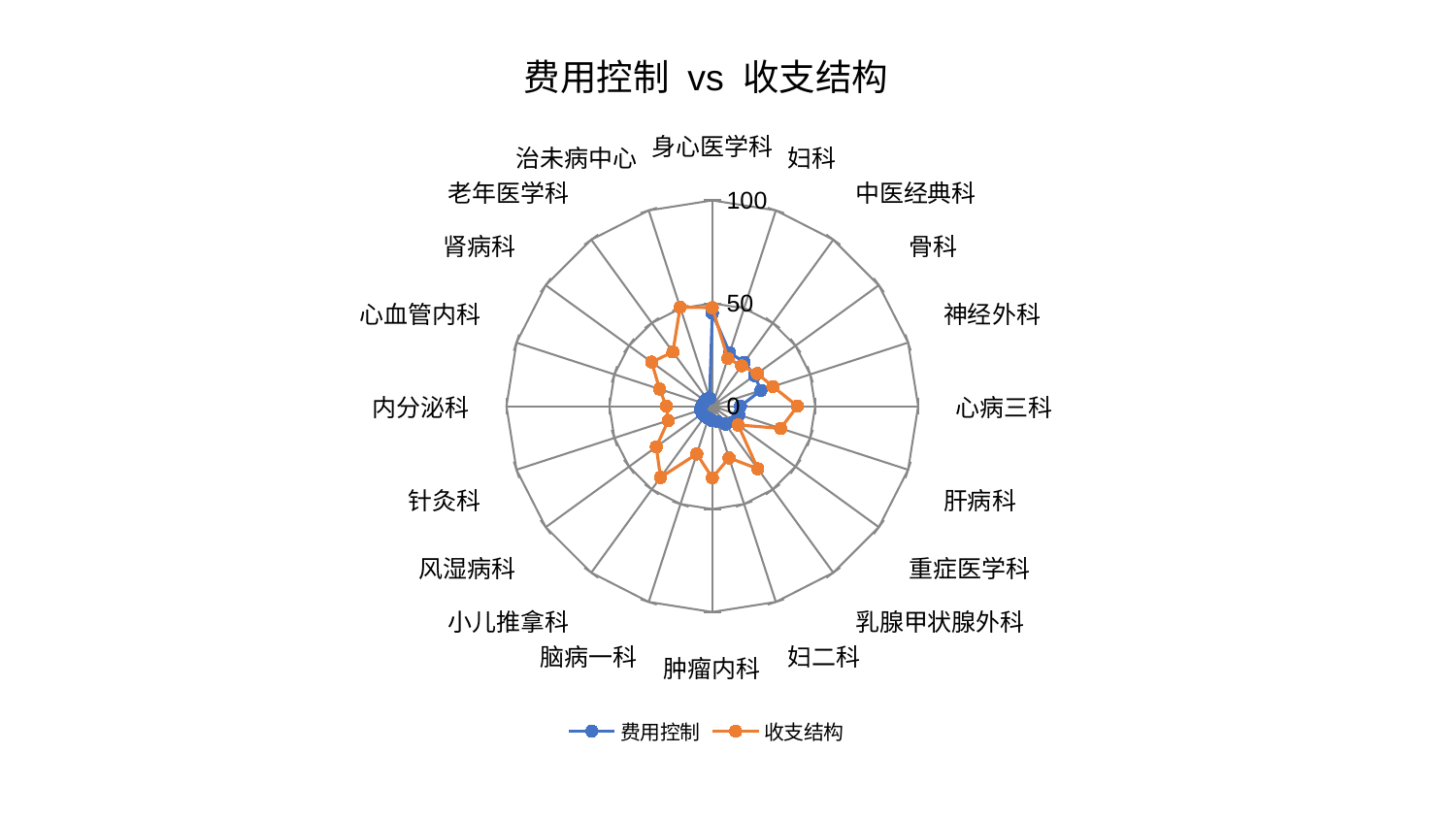

### Chart: 费用控制 vs 收支结构

| Category | 费用控制 | 收支结构 |
|---|---|---|
| 身心医学科 | 45.17629761421839 | 47.87917690923511 |
| 妇科 | 27.34434328679543 | 24.449070753157823 |
| 中医经典科 | 26.408670884189004 | 24.241955909133242 |
| 骨科 | 25.376960121205887 | 27.023724743748357 |
| 神经外科 | 24.83476614312212 | 30.96371766322017 |
| 心病三科 | 13.67336197035811 | 41.392402751906396 |
| 肝病科 | 13.573615917954216 | 34.905624244944654 |
| 重症医学科 | 12.8677991662287 | 15.52044989753823 |
| 乳腺甲状腺外科 | 10.805262853481763 | 37.63708289004993 |
| 妇二科 | 7.813692595024088 | 26.425743156740552 |
| 肿瘤内科 | 7.0141751322015855 | 34.80379980187155 |
| 脑病一科 | 6.205825193457 | 24.400363739644717 |
| 小儿推拿科 | 6.151098068702409 | 42.774581651097016 |
| 风湿病科 | 6.097835619524662 | 33.63689638890719 |
| 针灸科 | 6.068621555145905 | 22.465869482813225 |
| 内分泌科 | 5.143312197418549 | 22.374983543536317 |
| 心血管内科 | 4.575179573503635 | 26.90962239651127 |
| 肾病科 | 4.4559766557978655 | 36.428197664231966 |
| 老年医学科 | 4.388363427500371 | 32.566530652878015 |
| 治未病中心 | 4.1505047330107985 | 50.5649318358958 |
46